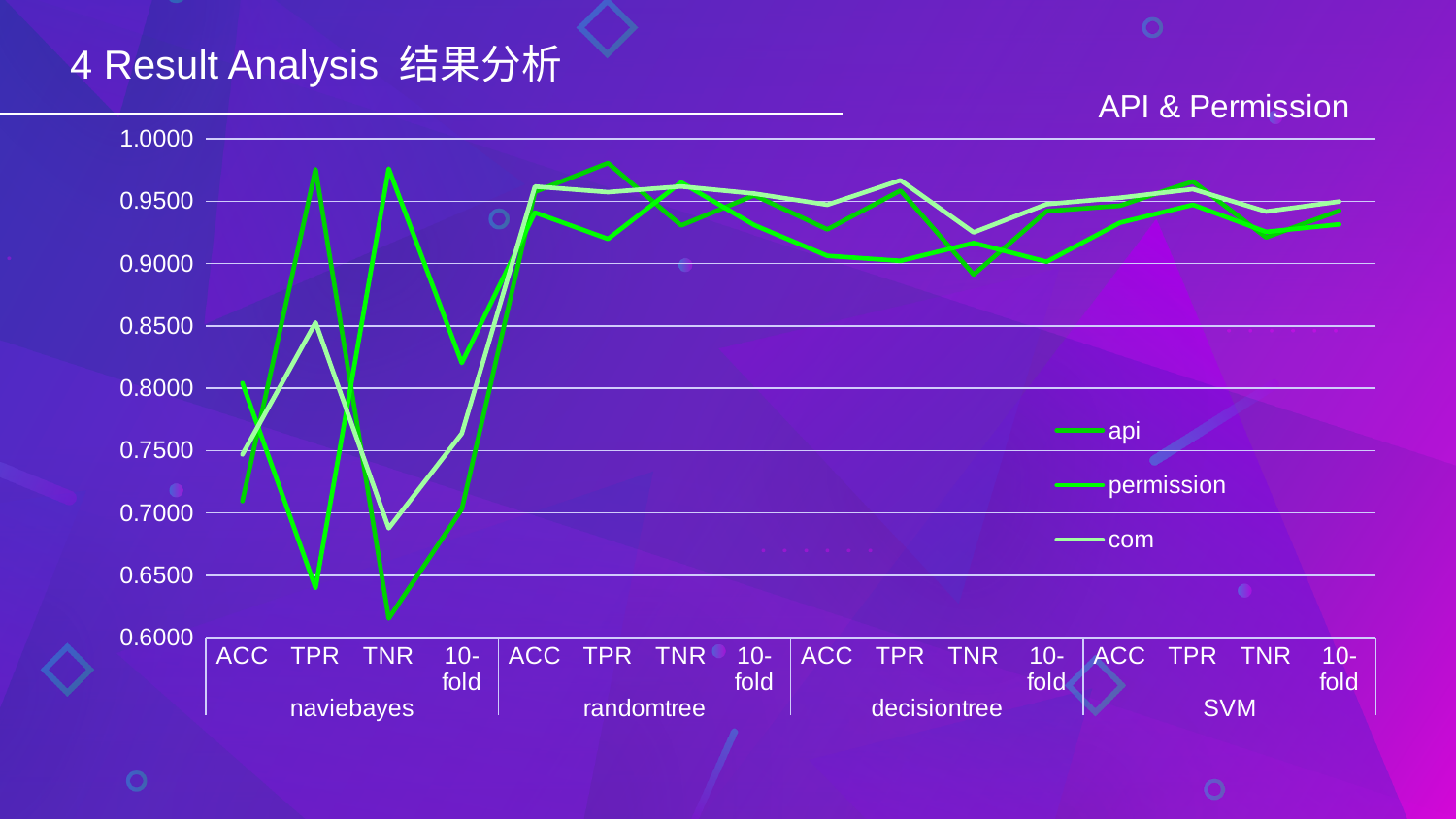

4 Result Analysis 结果分析

### Chart: API & Permission

| Category | api | permission | com |
|---|---|---|---|
| ACC | 0.70949720670391 | 0.8042 | 0.746906636670416 |
| TPR | 0.975609756097561 | 0.6399 | 0.852731591448931 |
| TNR | 0.615384615384615 | 0.9761 | 0.687739463601532 |
| 10-fold | 0.703004421898498 | 0.8203 | 0.763663663663663 |
| ACC | 0.95754189944134 | 0.940876656472986 | 0.961754780652418 |
| TPR | 0.980487804878048 | 0.919765166340508 | 0.957244655581947 |
| TNR | 0.930555555555555 | 0.965092402464065 | 0.9618138424821 |
| 10-fold | 0.954750735112567 | 0.930827751824543 | 0.956112931112931 |
| ACC | 0.927374301675977 | 0.906218144750254 | 0.947131608548931 |
| TPR | 0.958536585365853 | 0.902152641878669 | 0.966745843230403 |
| TNR | 0.891156462585034 | 0.916500994035785 | 0.925 |
| 10-fold | 0.942013647280644 | 0.901449316147914 | 0.947665847665847 |
| ACC | 0.946368715083798 | 0.932721712538226 | 0.952755905511811 |
| TPR | 0.965853658536585 | 0.947162426614481 | 0.959619952494061 |
| TNR | 0.920930232558139 | 0.925430210325047 | 0.941724941724941 |
| 10-fold | 0.942340239276335 | 0.931444062963171 | 0.949700837200837 |